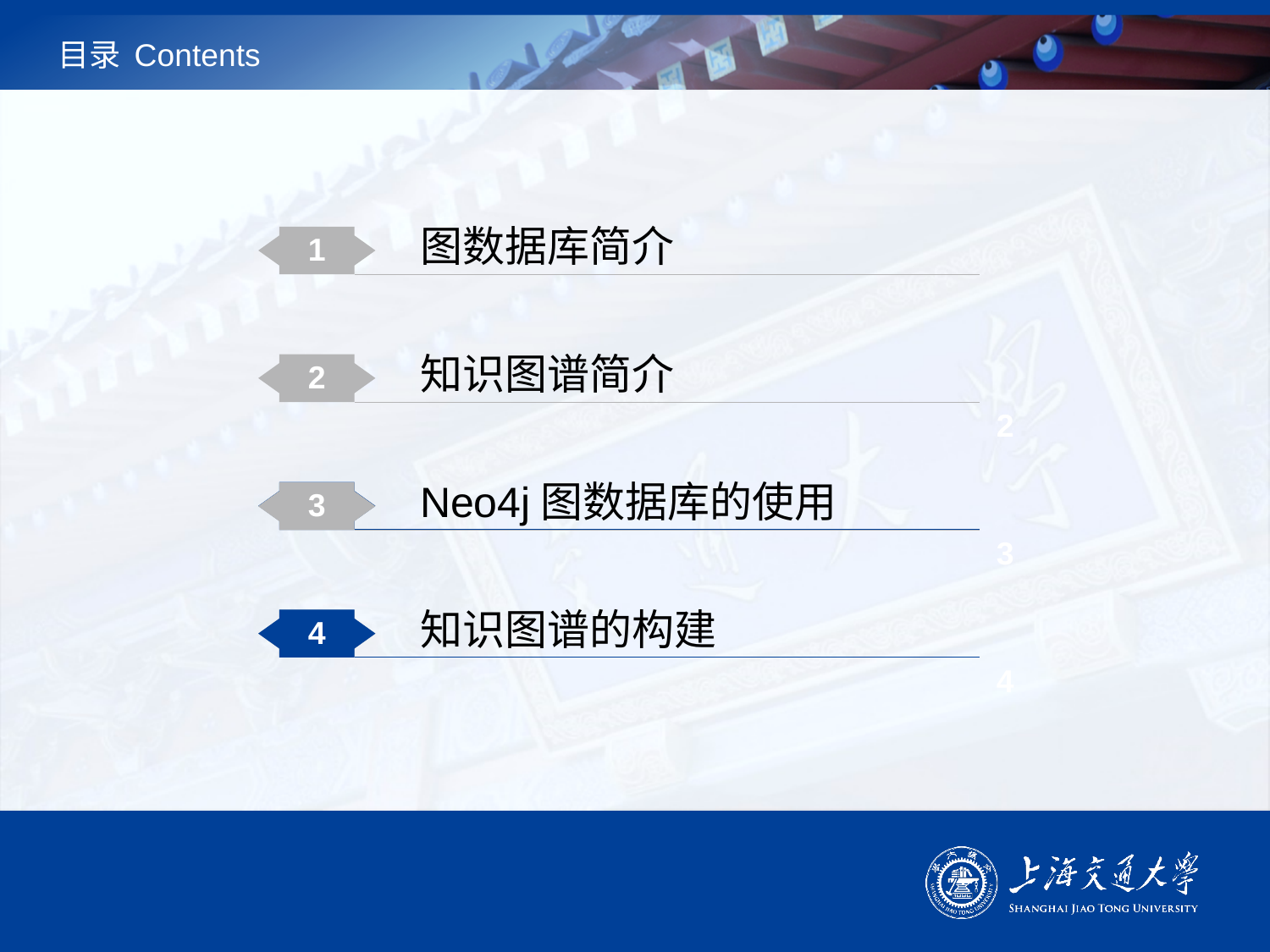

# 目录 Contents
图数据库简介
1

知识图谱简介
2

2
Neo4j图数据库的使用
3
3

3
知识图谱的构建
4
4

4